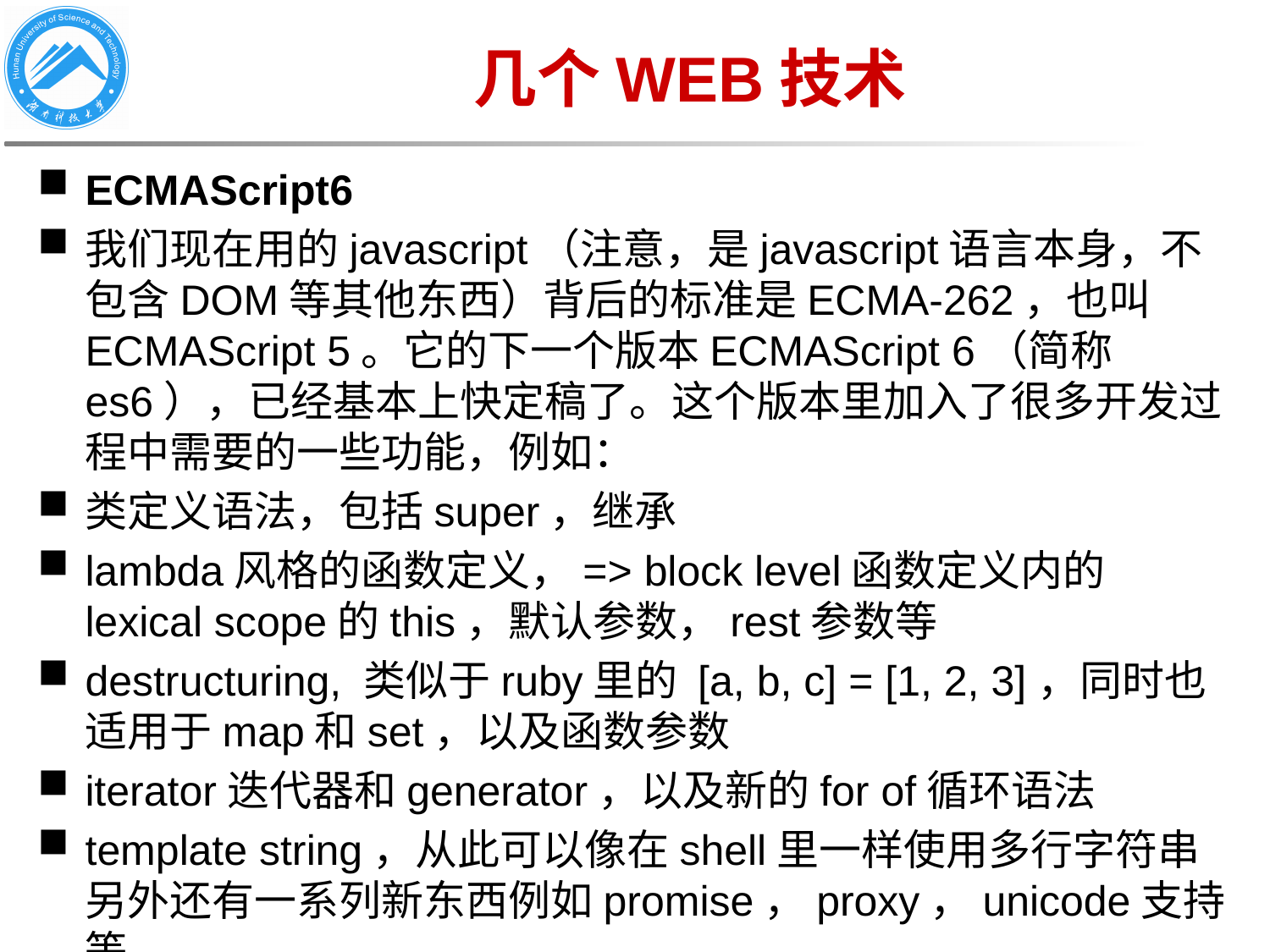

几个WEB技术
ECMAScript6
我们现在用的javascript（注意，是javascript语言本身，不包含DOM等其他东西）背后的标准是ECMA-262，也叫ECMAScript 5。它的下一个版本ECMAScript 6（简称es6），已经基本上快定稿了。这个版本里加入了很多开发过程中需要的一些功能，例如：
类定义语法，包括super，继承
lambda风格的函数定义，=> block level函数定义内的lexical scope的this，默认参数，rest参数等
destructuring, 类似于ruby里的 [a, b, c] = [1, 2, 3]，同时也适用于map和set，以及函数参数
iterator迭代器和generator，以及新的for of循环语法
template string，从此可以像在shell里一样使用多行字符串另外还有一系列新东西例如promise，proxy，unicode支持等